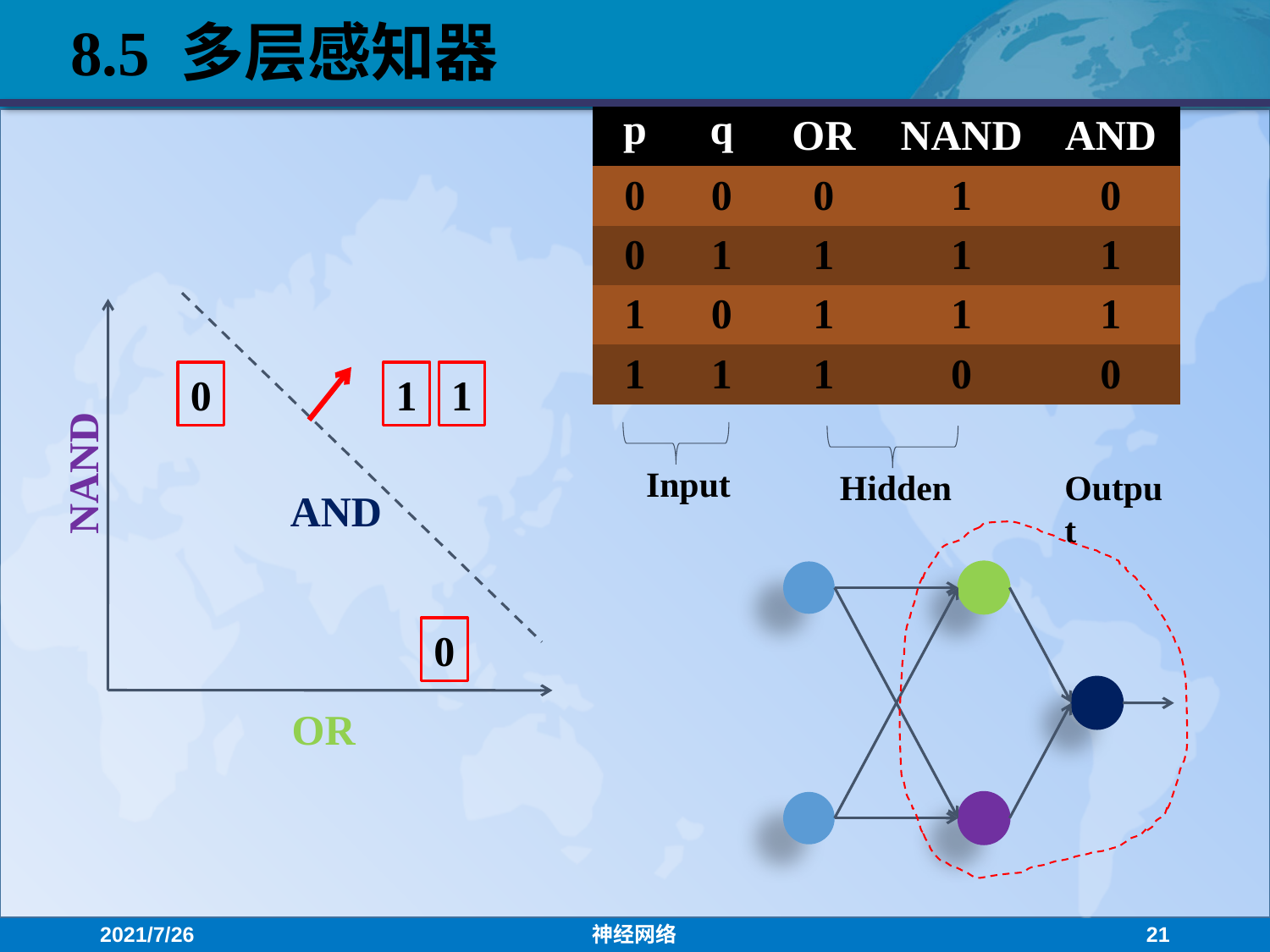

8.5 多层感知器

| p | q | OR | NAND | AND |
| --- | --- | --- | --- | --- |
| 0 | 0 | 0 | 1 | 0 |
| 0 | 1 | 1 | 1 | 1 |
| 1 | 0 | 1 | 1 | 1 |
| 1 | 1 | 1 | 0 | 0 |
0
1
1
NAND
0
OR
AND

Input
Hidden
Output

2021/7/26
神经网络
21